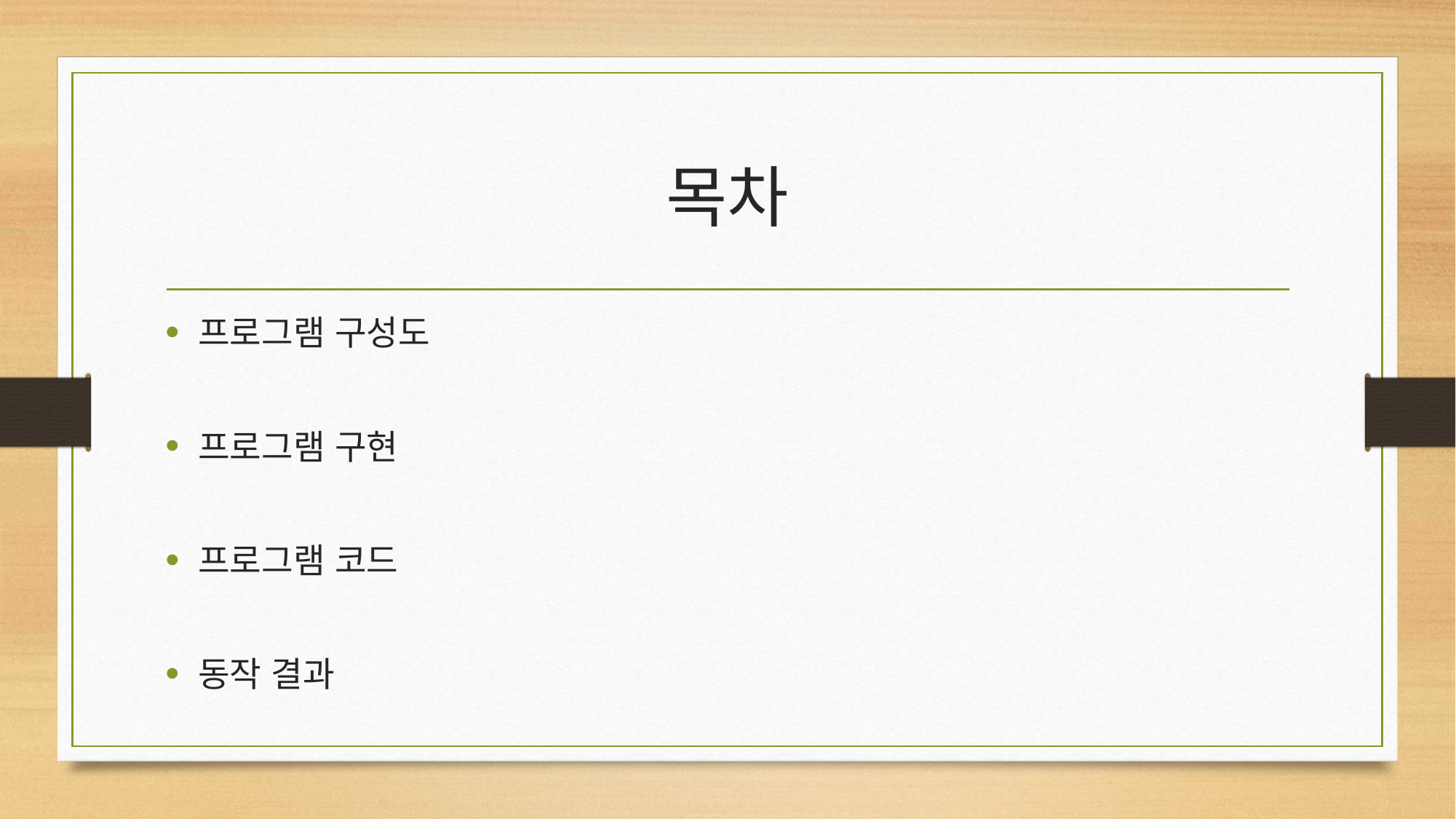

# 목차
프로그램 구성도

프로그램 구현

프로그램 코드

동작 결과